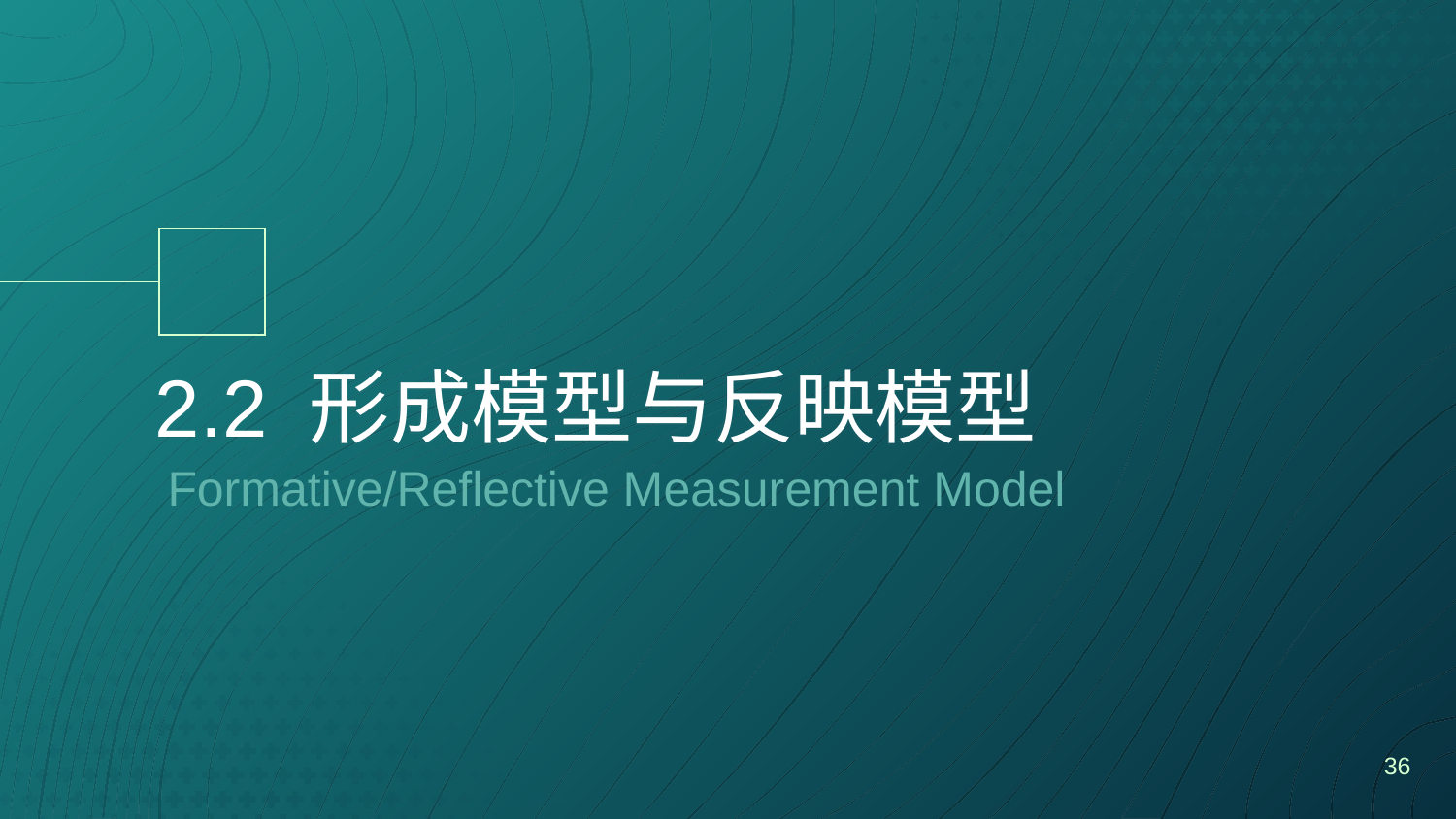

# 2.2 形成模型与反映模型
Formative/Reflective Measurement Model
36